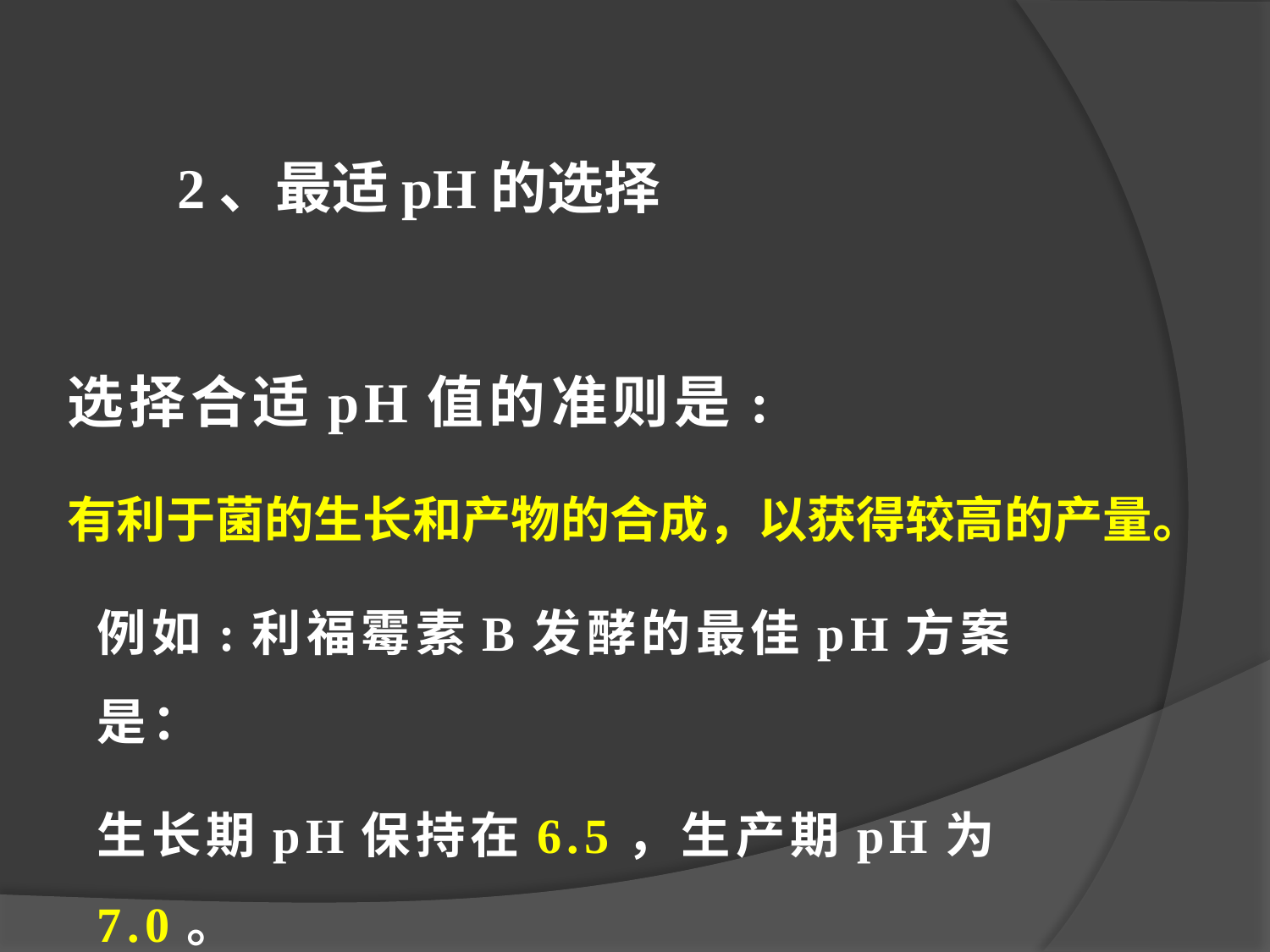

2、最适pH的选择
选择合适pH值的准则是:
有利于菌的生长和产物的合成，以获得较高的产量。
例如:利福霉素B发酵的最佳pH方案是：
生长期pH保持在6.5，生产期pH为7.0。